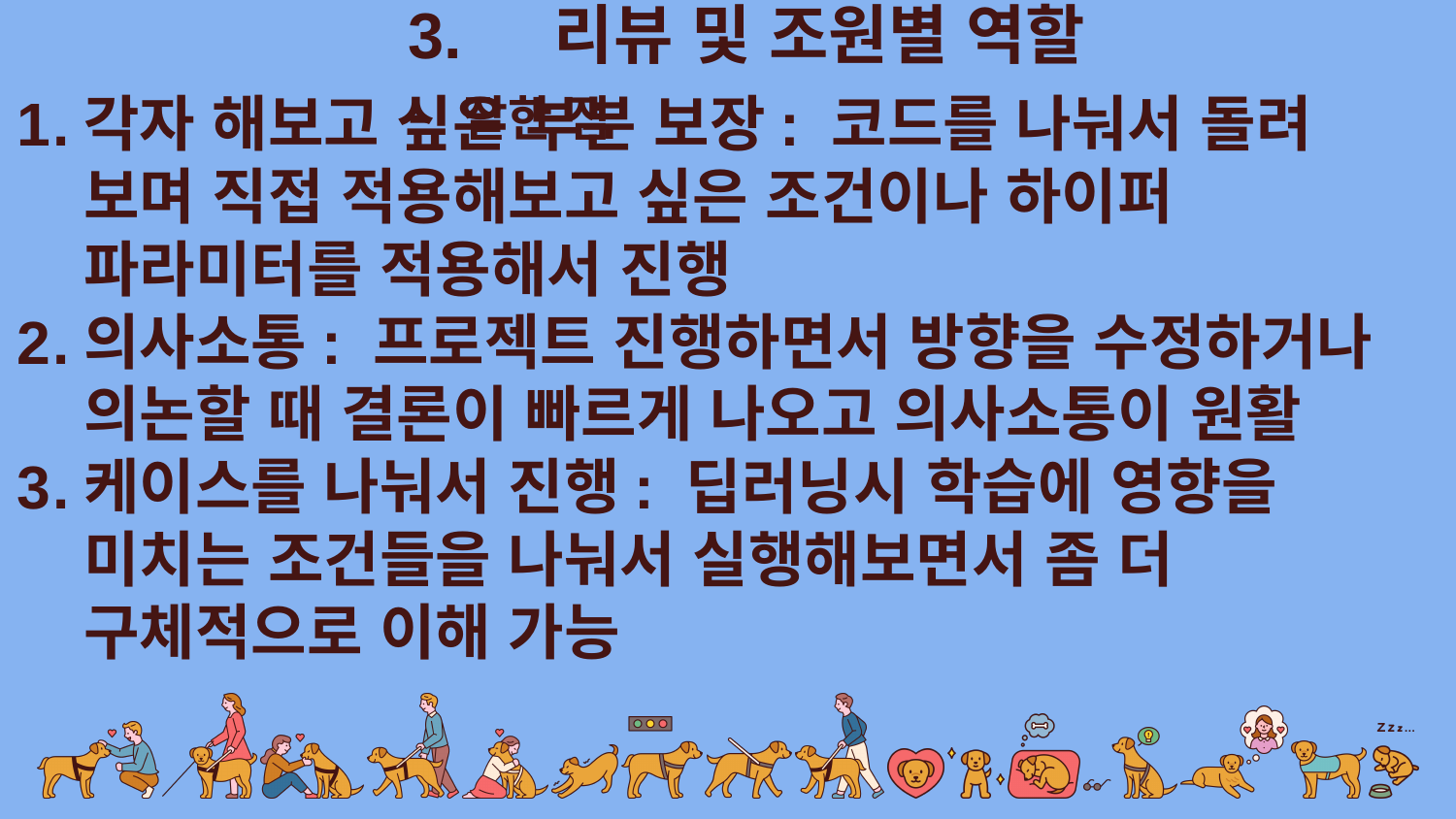

3.	리뷰 및 조원별 역할 - 잘한 점
각자 해보고 싶은 부분 보장: 코드를 나눠서 돌려 보며 직접 적용해보고 싶은 조건이나 하이퍼 파라미터를 적용해서 진행
의사소통: 프로젝트 진행하면서 방향을 수정하거나 의논할 때 결론이 빠르게 나오고 의사소통이 원활
케이스를 나눠서 진행: 딥러닝시 학습에 영향을 미치는 조건들을 나눠서 실행해보면서 좀 더 구체적으로 이해 가능